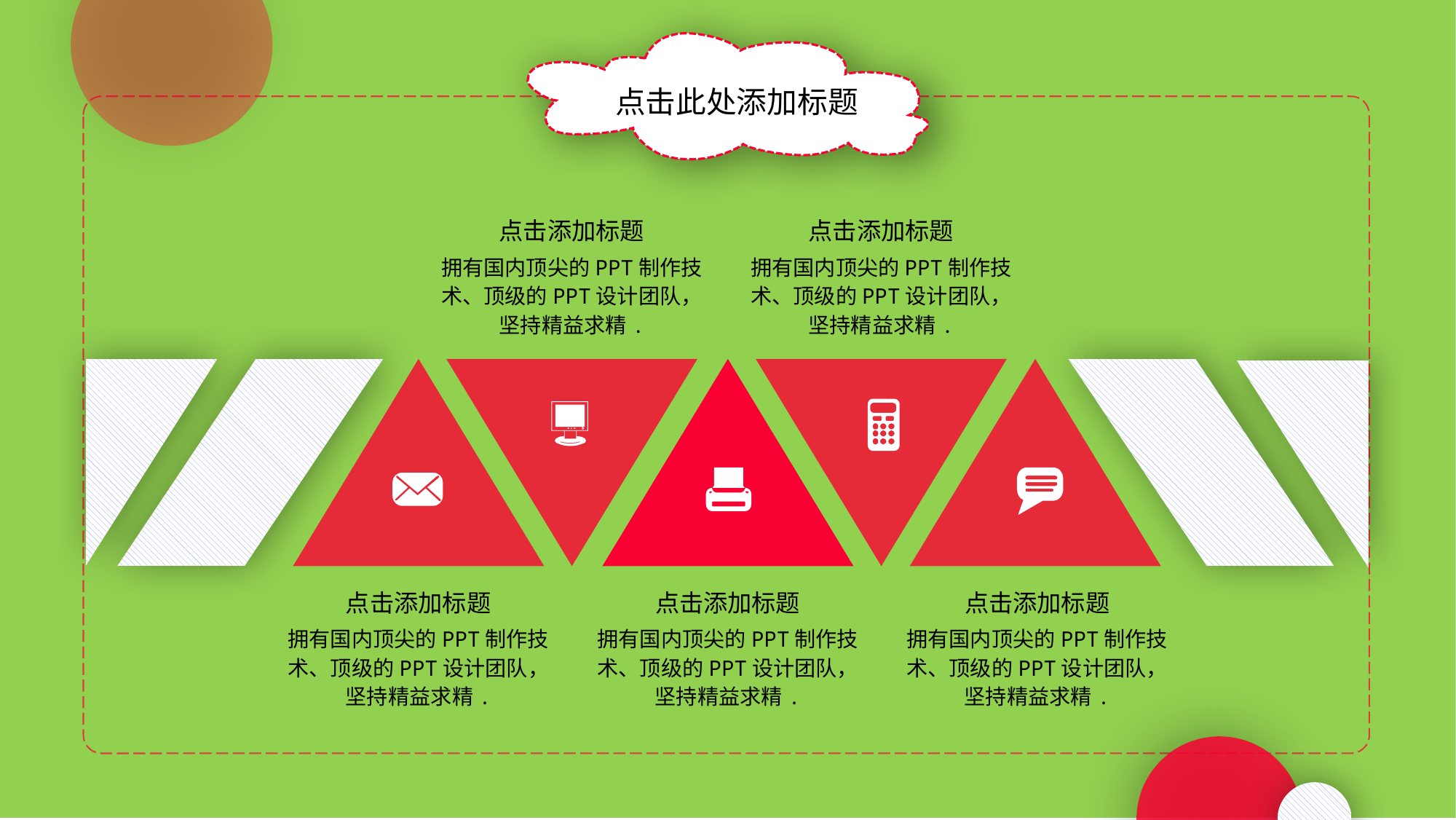

点击此处添加标题
点击添加标题
拥有国内顶尖的PPT制作技术、顶级的PPT设计团队， 坚持精益求精.
点击添加标题
拥有国内顶尖的PPT制作技术、顶级的PPT设计团队， 坚持精益求精.

点击添加标题
拥有国内顶尖的PPT制作技术、顶级的PPT设计团队， 坚持精益求精.
点击添加标题
拥有国内顶尖的PPT制作技术、顶级的PPT设计团队， 坚持精益求精.
点击添加标题
拥有国内顶尖的PPT制作技术、顶级的PPT设计团队， 坚持精益求精.